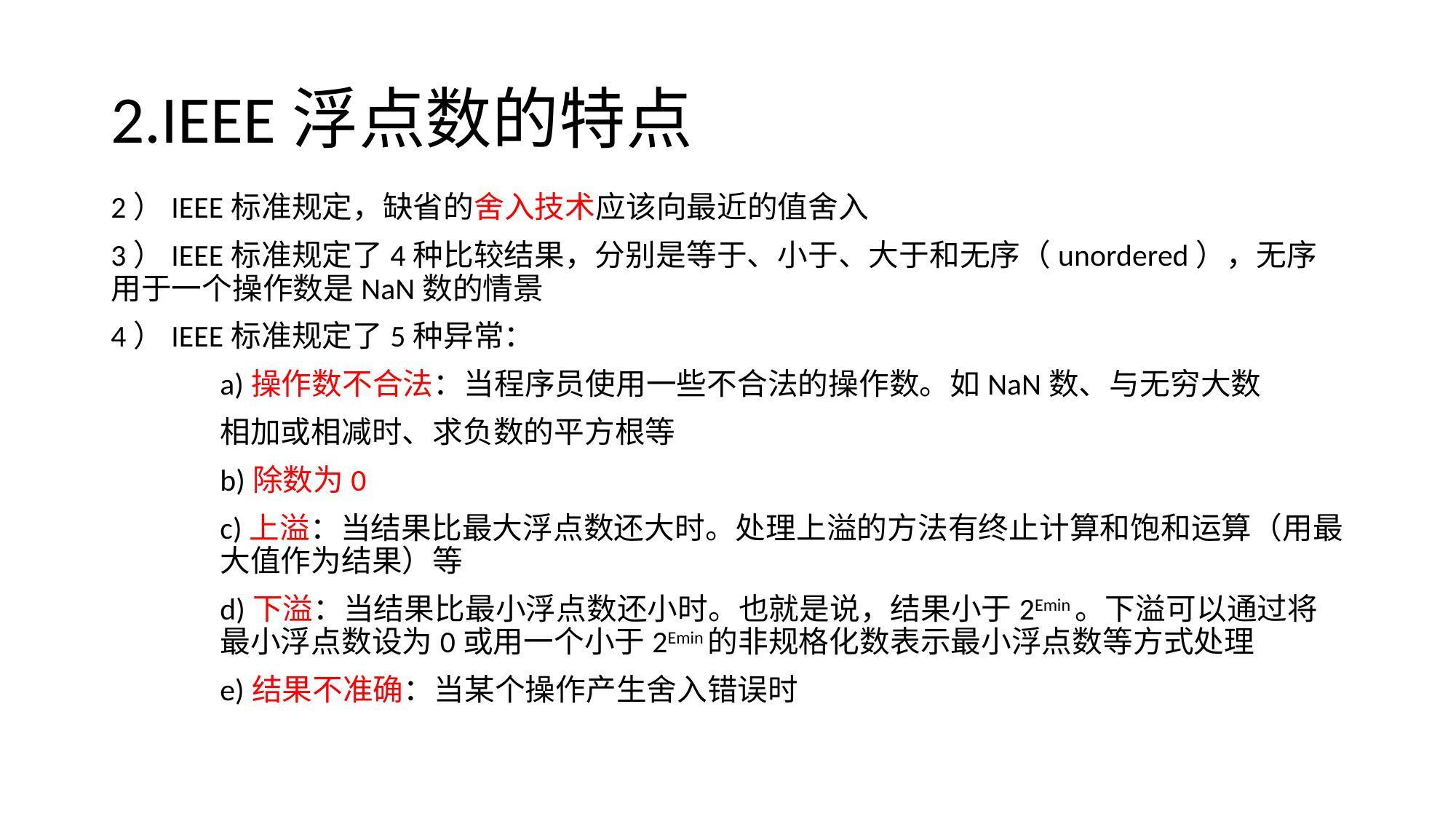

# 2.IEEE浮点数的特点
2）IEEE标准规定，缺省的舍入技术应该向最近的值舍入
3）IEEE标准规定了4种比较结果，分别是等于、小于、大于和无序（unordered），无序用于一个操作数是NaN数的情景
4）IEEE标准规定了5种异常：
	a)操作数不合法：当程序员使用一些不合法的操作数。如NaN数、与无穷大数
	相加或相减时、求负数的平方根等
	b)除数为0
	c)上溢：当结果比最大浮点数还大时。处理上溢的方法有终止计算和饱和运算（用最	大值作为结果）等
	d)下溢：当结果比最小浮点数还小时。也就是说，结果小于2Emin。下溢可以通过将	最小浮点数设为0或用一个小于2Emin的非规格化数表示最小浮点数等方式处理
	e)结果不准确：当某个操作产生舍入错误时